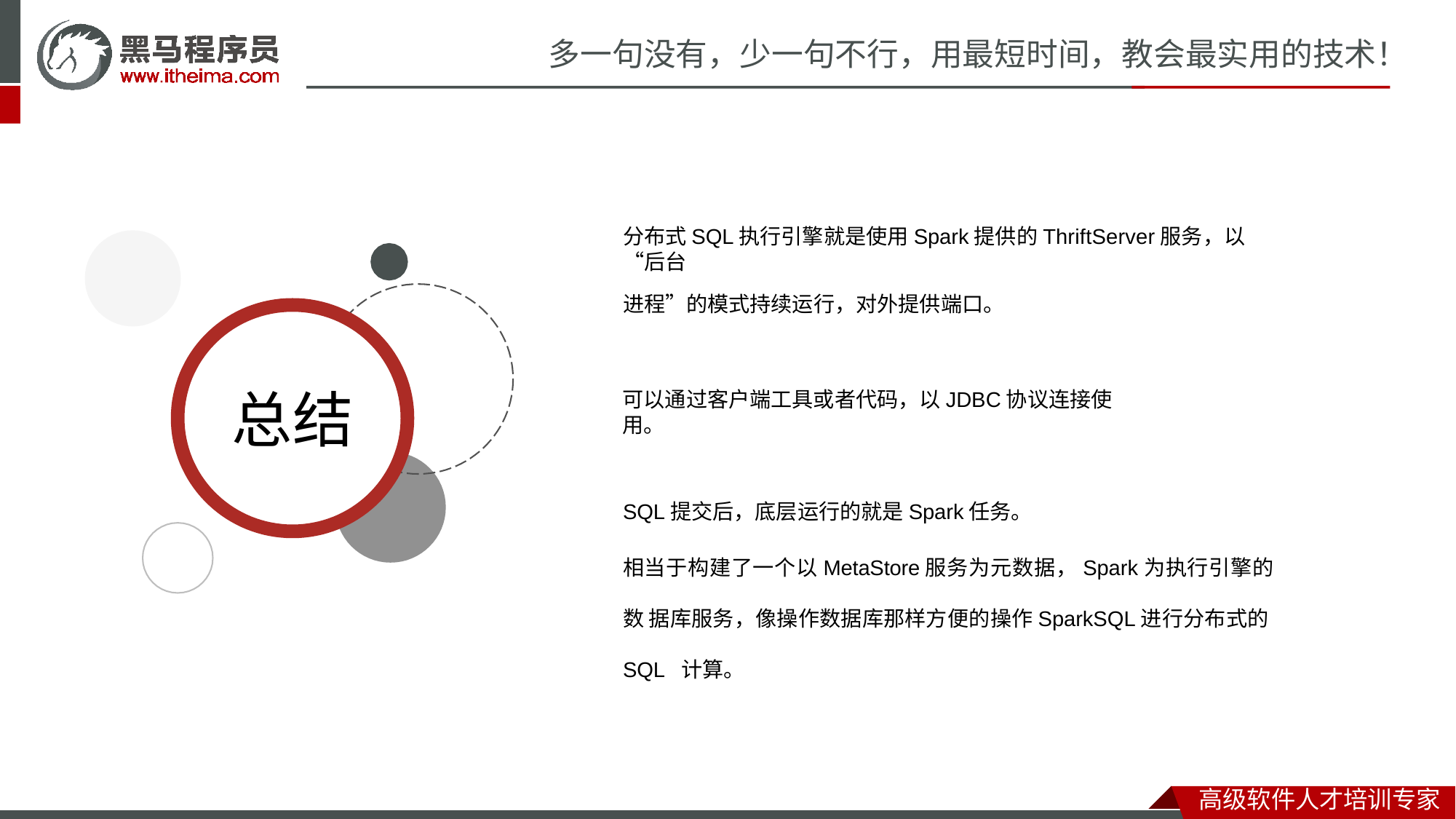

# 多一句没有，少一句不行，用最短时间，教会最实用的技术！

分布式SQL执行引擎就是使用Spark提供的ThriftServer服务，以“后台

进程”的模式持续运行，对外提供端口。

总结
可以通过客户端工具或者代码，以JDBC协议连接使用。
SQL提交后，底层运行的就是Spark任务。
相当于构建了一个以MetaStore服务为元数据，Spark为执行引擎的数 据库服务，像操作数据库那样方便的操作SparkSQL进行分布式的SQL  计算。
高级软件人才培训专家